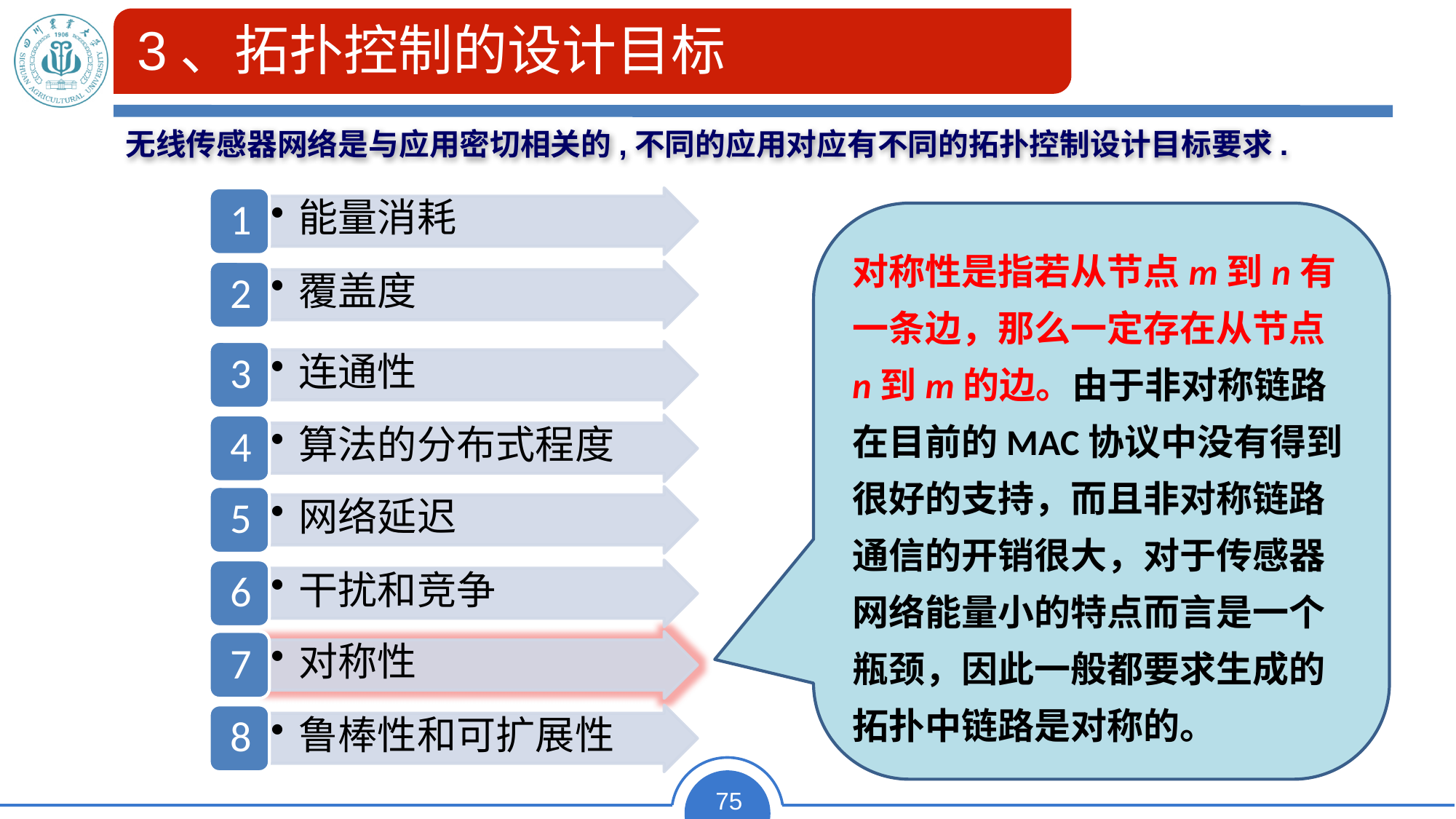

# 3、拓扑控制的设计目标
无线传感器网络是与应用密切相关的,不同的应用对应有不同的拓扑控制设计目标要求.
能量消耗
1
覆盖度
2
对称性是指若从节点m到n有一条边，那么一定存在从节点n到m的边。由于非对称链路在目前的MAC协议中没有得到很好的支持，而且非对称链路通信的开销很大，对于传感器网络能量小的特点而言是一个瓶颈，因此一般都要求生成的拓扑中链路是对称的。
连通性
3
算法的分布式程度
4
网络延迟
5
干扰和竞争
6
对称性
7
鲁棒性和可扩展性
8